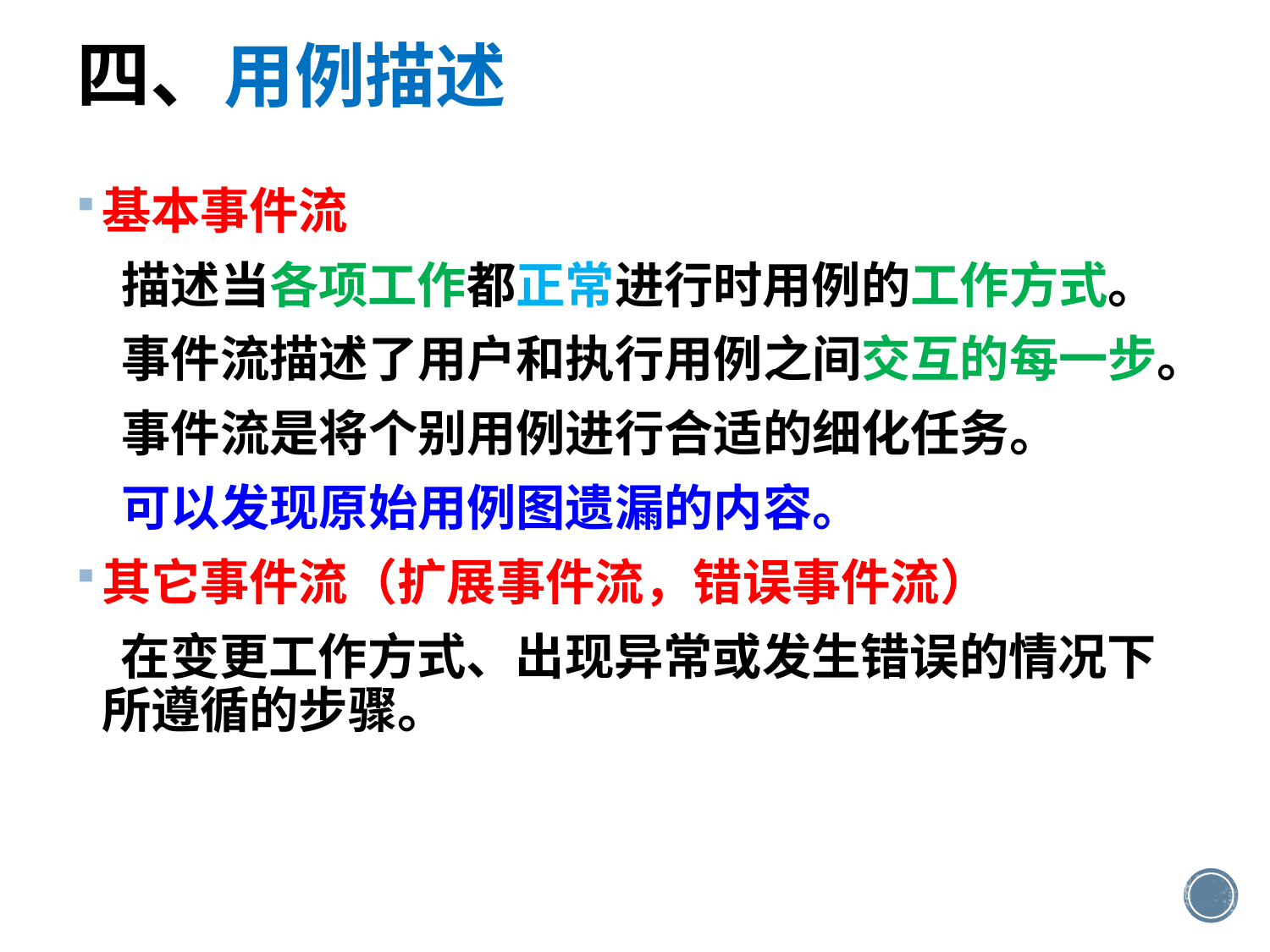

四、用例描述
基本事件流
   描述当各项工作都正常进行时用例的工作方式。
   事件流描述了用户和执行用例之间交互的每一步。
   事件流是将个别用例进行合适的细化任务。
   可以发现原始用例图遗漏的内容。
其它事件流（扩展事件流，错误事件流）
   在变更工作方式、出现异常或发生错误的情况下所遵循的步骤。